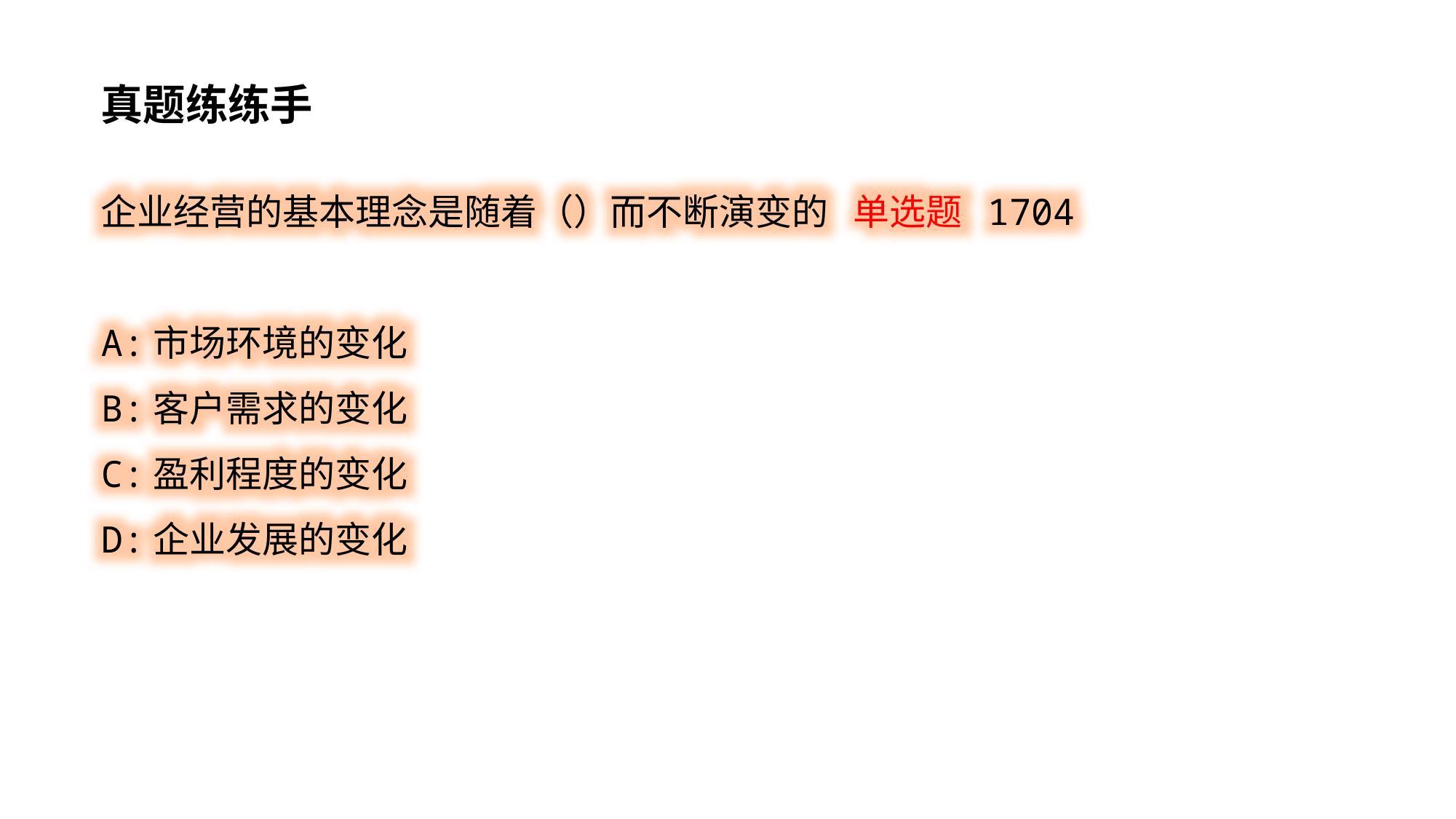

真题练练手
企业经营的基本理念是随着（）而不断演变的   单选题  1704

A:市场环境的变化
B:客户需求的变化
C:盈利程度的变化
D:企业发展的变化